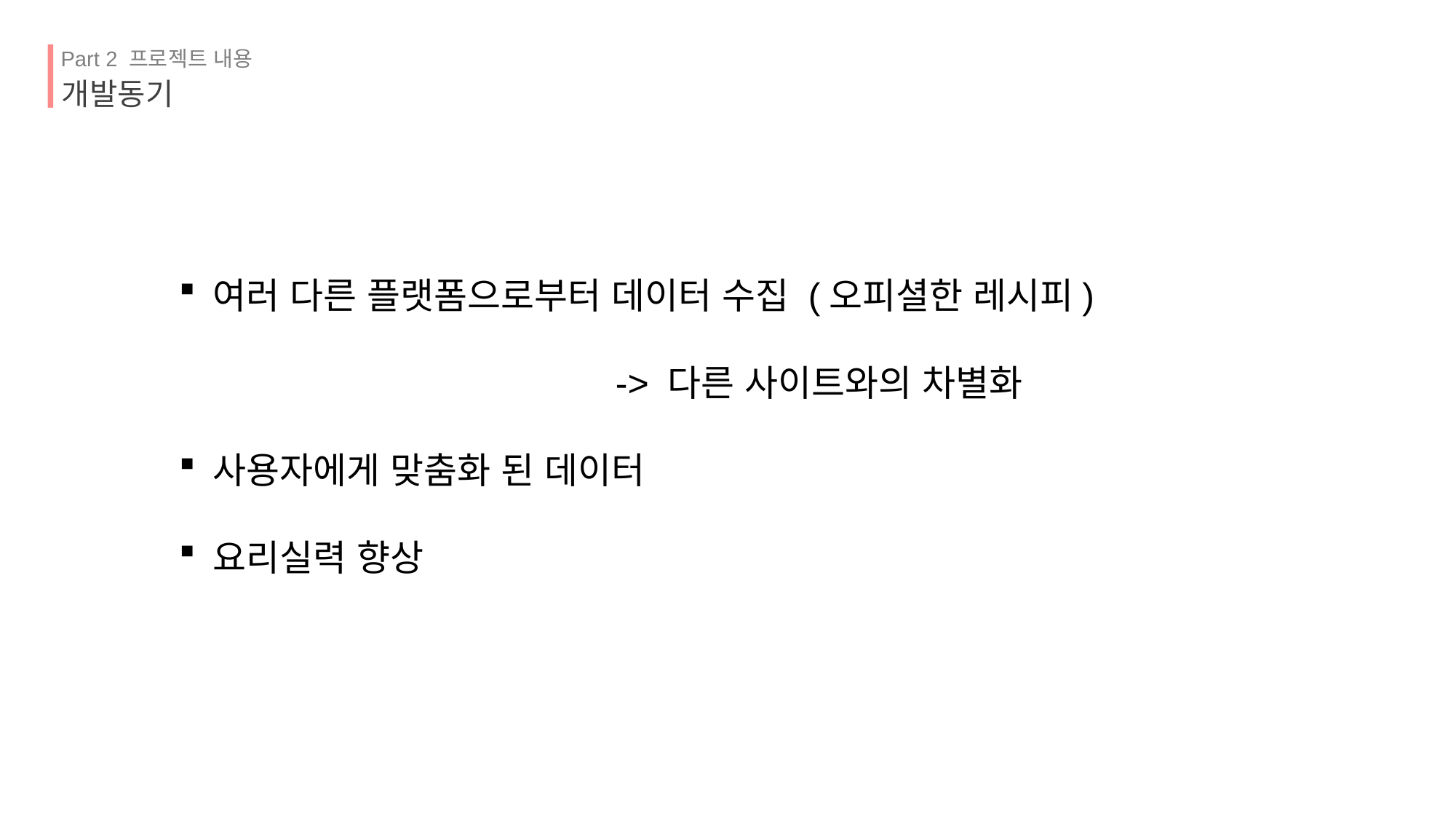

Part 2 프로젝트 내용

개발동기
여러 다른 플랫폼으로부터 데이터 수집 (오피셜한 레시피)
				-> 다른 사이트와의 차별화
사용자에게 맞춤화 된 데이터
요리실력 향상